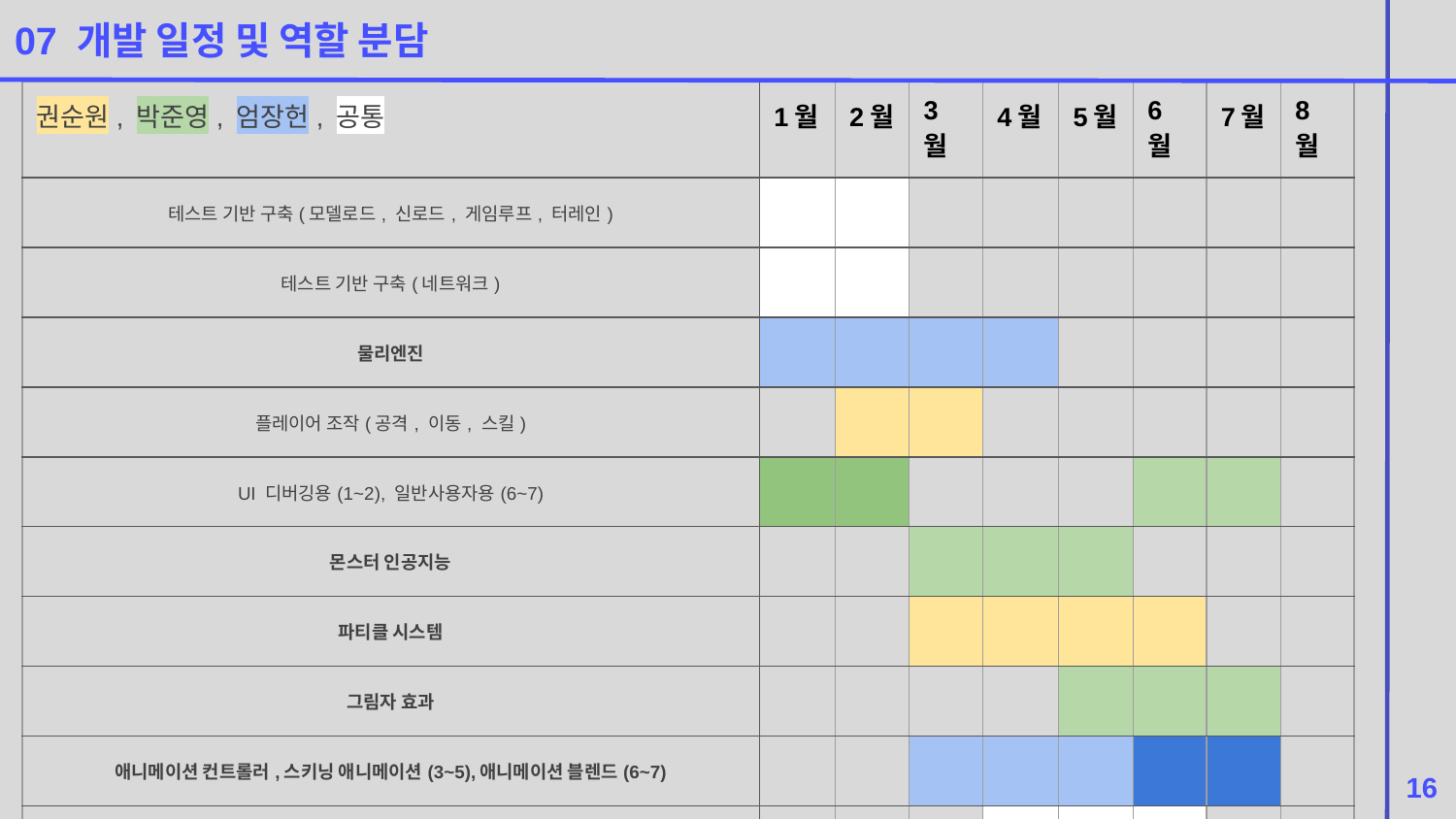

07 개발 일정 및 역할 분담
| 권순원, 박준영, 엄장헌, 공통 | 1월 | 2월 | 3월 | 4월 | 5월 | 6월 | 7월 | 8월 |
| --- | --- | --- | --- | --- | --- | --- | --- | --- |
| 테스트 기반 구축(모델로드, 신로드, 게임루프, 터레인) |  |  |  |  |  |  |  |  |
| 테스트 기반 구축(네트워크) |  |  |  |  |  |  |  |  |
| 물리엔진 |  |  |  |  |  |  |  |  |
| 플레이어 조작(공격, 이동, 스킬) |  |  |  |  |  |  |  |  |
| UI 디버깅용(1~2), 일반사용자용(6~7) |  |  |  |  |  |  |  |  |
| 몬스터 인공지능 |  |  |  |  |  |  |  |  |
| 파티클 시스템 |  |  |  |  |  |  |  |  |
| 그림자 효과 |  |  |  |  |  |  |  |  |
| 애니메이션 컨트롤러,스키닝 애니메이션(3~5),애니메이션 블렌드(6~7) |  |  |  |  |  |  |  |  |
| 아이템 및 스킬, 성장 컨텐츠 |  |  |  |  |  |  |  |  |
| 로비, 1스테이지(5월 이전), 2,3스테이지(5월 이후) |  |  |  |  |  |  |  |  |
| 백그라운드 로딩 시스템(멀티스레드) / 사운드 시스템 |  |  |  |  |  |  |  |  |
| 최종 테스트 및 수정 |  |  |  |  |  |  |  |  |
16